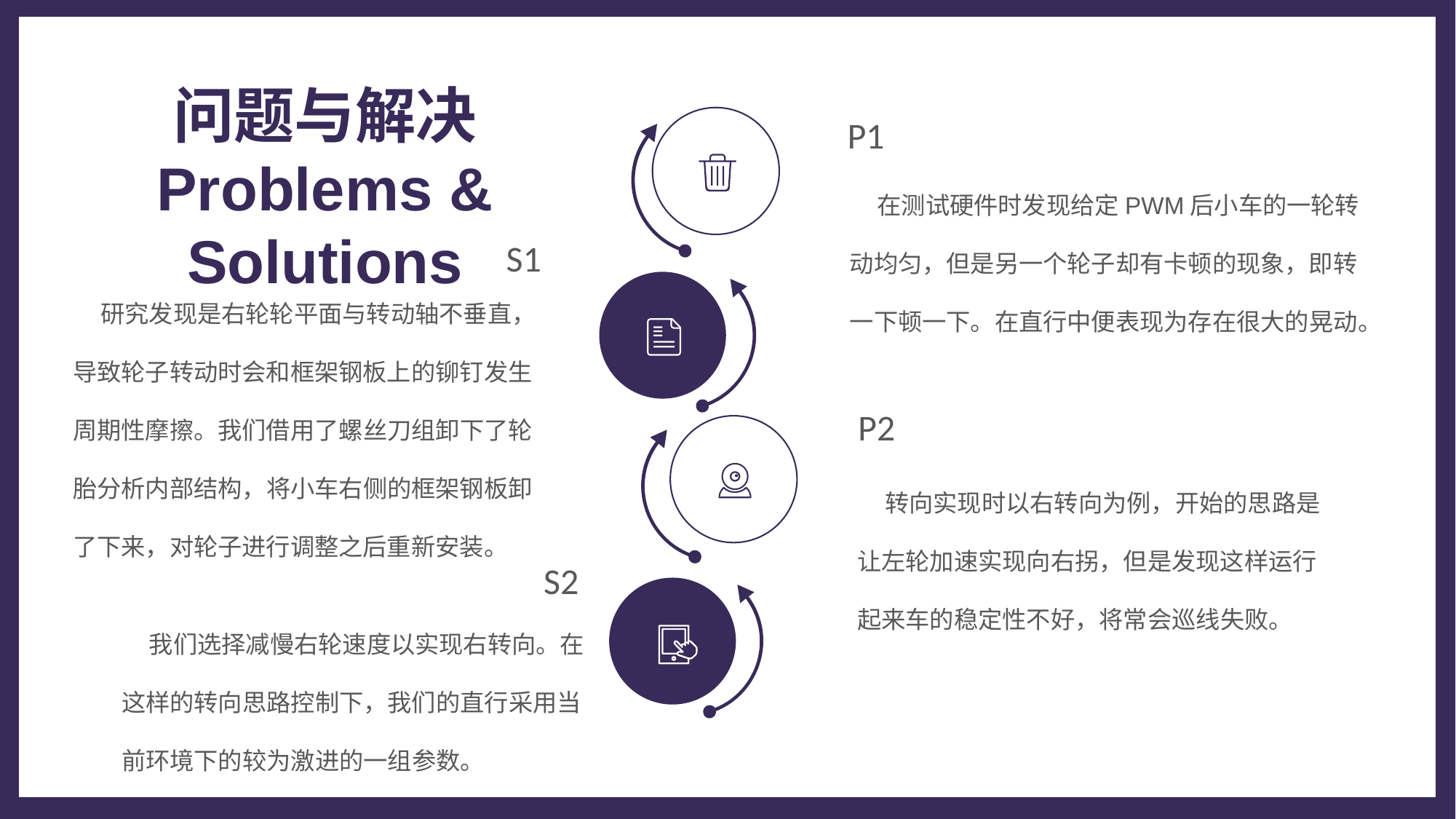

问题与解决
Problems & Solutions

P1

    在测试硬件时发现给定PWM后小车的一轮转动均匀，但是另一个轮子却有卡顿的现象，即转一下顿一下。在直行中便表现为存在很大的晃动。
S1
    研究发现是右轮轮平面与转动轴不垂直，导致轮子转动时会和框架钢板上的铆钉发生周期性摩擦。我们借用了螺丝刀组卸下了轮胎分析内部结构，将小车右侧的框架钢板卸了下来，对轮子进行调整之后重新安装。

P2

    转向实现时以右转向为例，开始的思路是让左轮加速实现向右拐，但是发现这样运行起来车的稳定性不好，将常会巡线失败。

S2

    我们选择减慢右轮速度以实现右转向。在这样的转向思路控制下，我们的直行采用当前环境下的较为激进的一组参数。